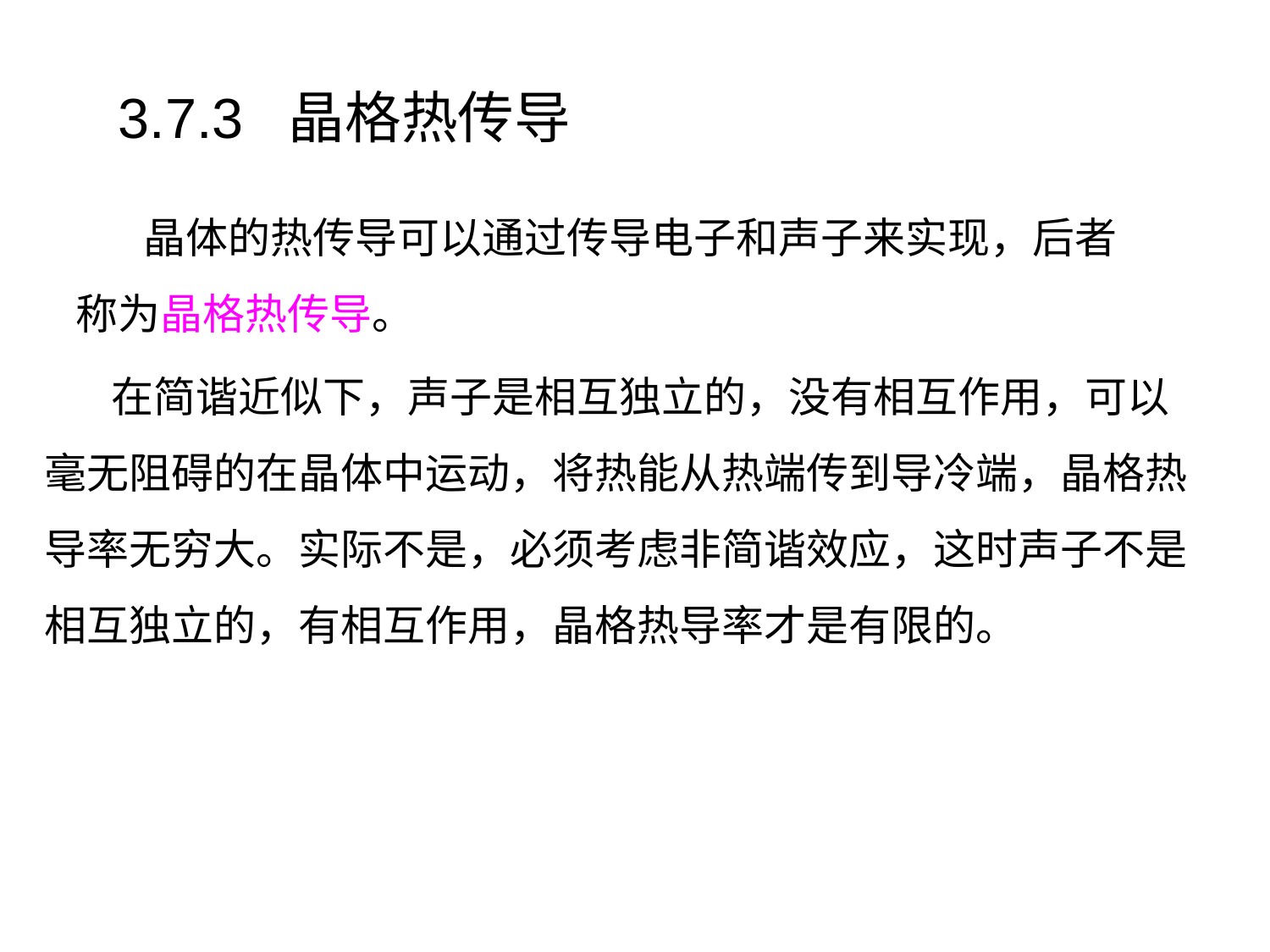

3.7.3  晶格热传导
      晶体的热传导可以通过传导电子和声子来实现，后者称为晶格热传导。
      在简谐近似下，声子是相互独立的，没有相互作用，可以毫无阻碍的在晶体中运动，将热能从热端传到导冷端，晶格热导率无穷大。实际不是，必须考虑非简谐效应，这时声子不是相互独立的，有相互作用，晶格热导率才是有限的。